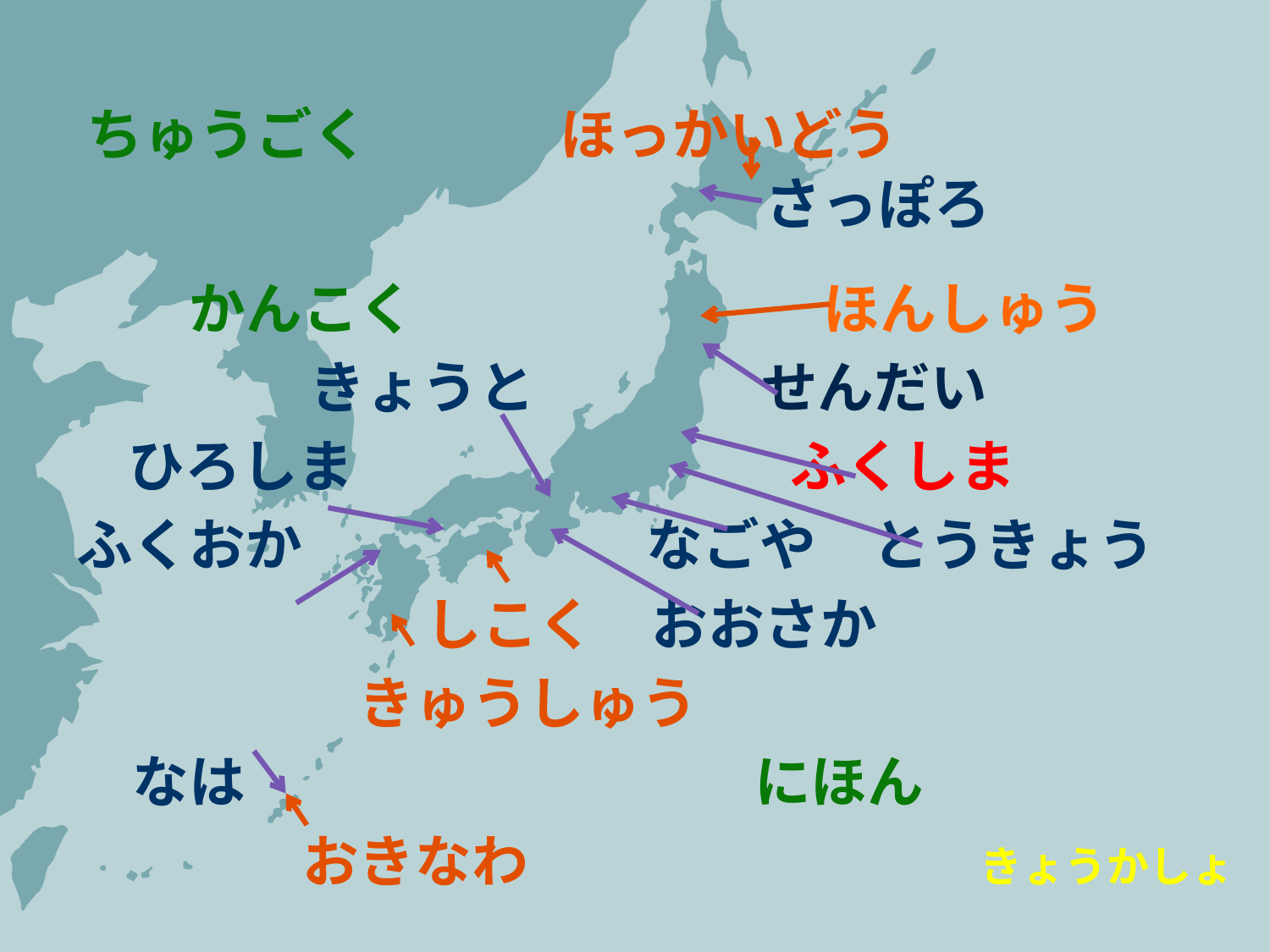

# ちゅうごく　　　ほっかいどう 　　　　　　　　　　　　さっぽろ

　　かんこく 　　　　　　　ほんしゅう
                 きょうと　　　　せんだい
   ひろしま　                 　        ふくしま
ふくおか　　                  なごや　とうきょう
                          しこく　おおさか
　　　　　きゅうしゅう
　なは　　　　　　　　　にほん
　　　　おきなわ　　　　　　　　きょうかしょ